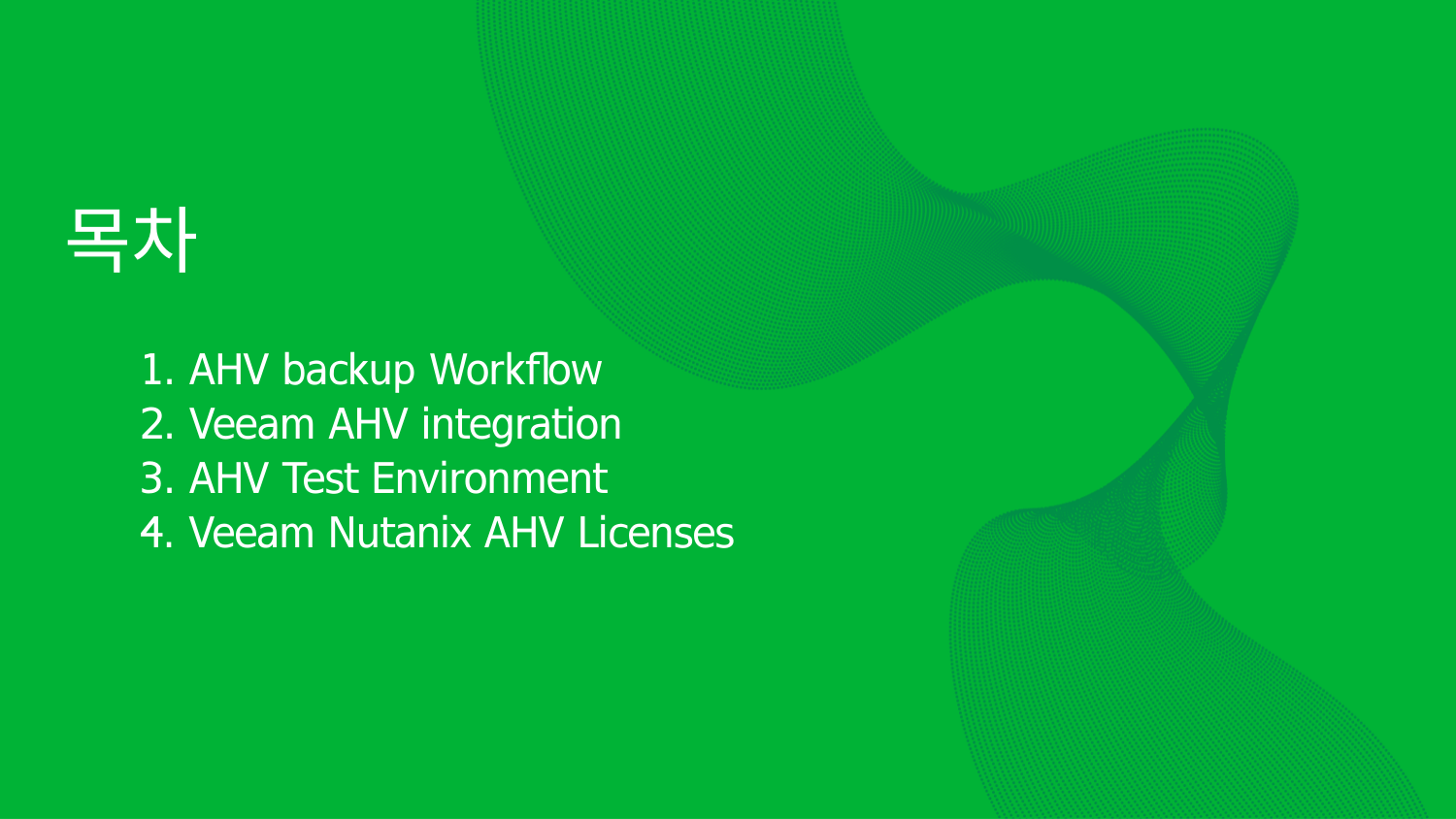

목차

1. AHV backup Workflow
2. Veeam AHV integration
3. AHV Test Environment
4. Veeam Nutanix AHV Licenses